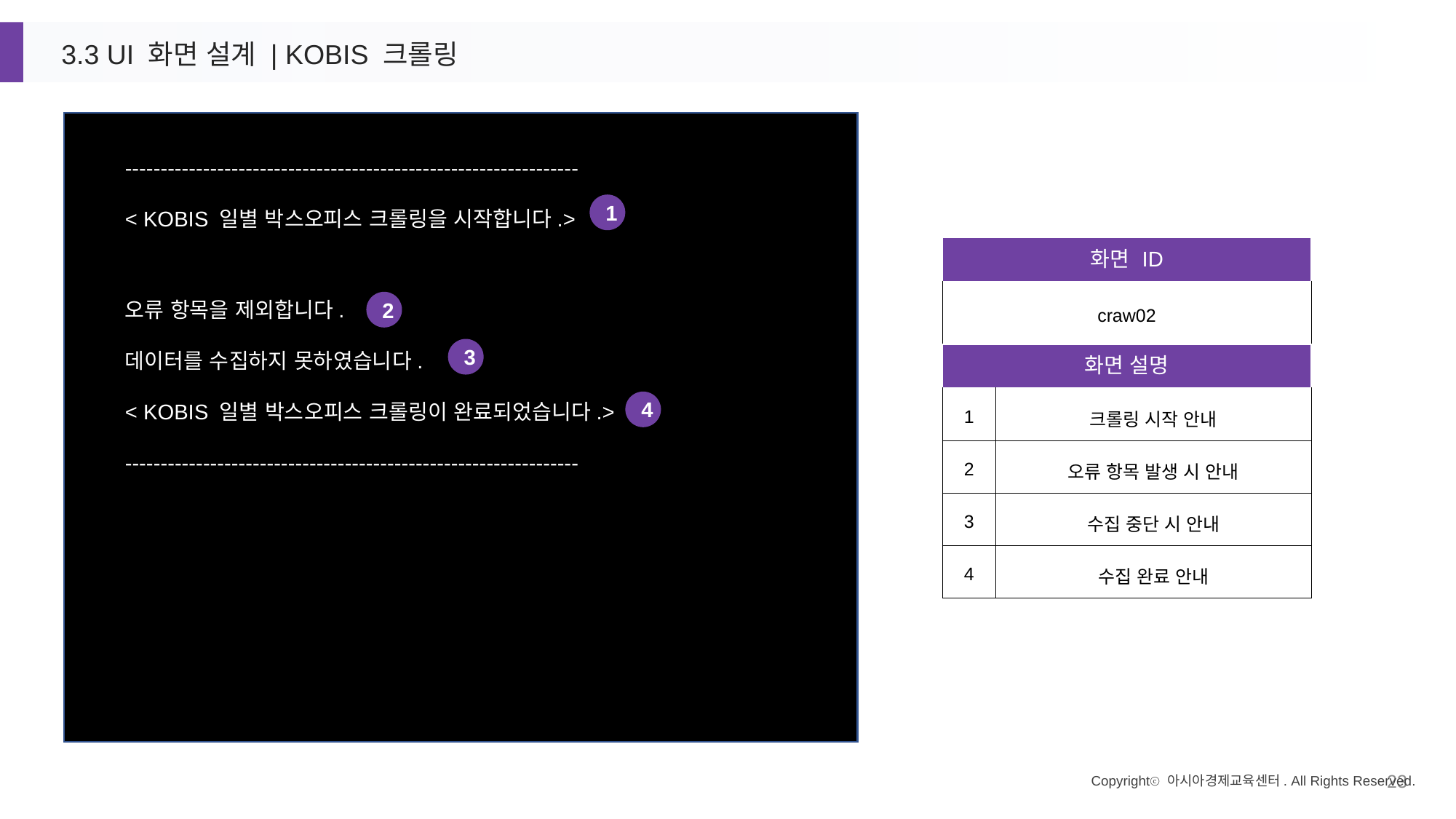

3.3 UI 화면 설계 | KOBIS 크롤링

----------------------------------------------------------------

< KOBIS 일별 박스오피스 크롤링을 시작합니다.>
1
| 화면 ID |
| --- |
| craw02 |
오류 항목을 제외합니다.

데이터를 수집하지 못하였습니다.

< KOBIS 일별 박스오피스 크롤링이 완료되었습니다.>

----------------------------------------------------------------
2
3
| 화면 설명 | 화면 상세 설명 |
| --- | --- |
| 1 | 크롤링 시작 안내 |
| 2 | 오류 항목 발생 시 안내 |
| 3 | 수집 중단 시 안내 |
| 4 | 수집 완료 안내 |
4
Copyrightⓒ 아시아경제교육센터. All Rights Reserved.